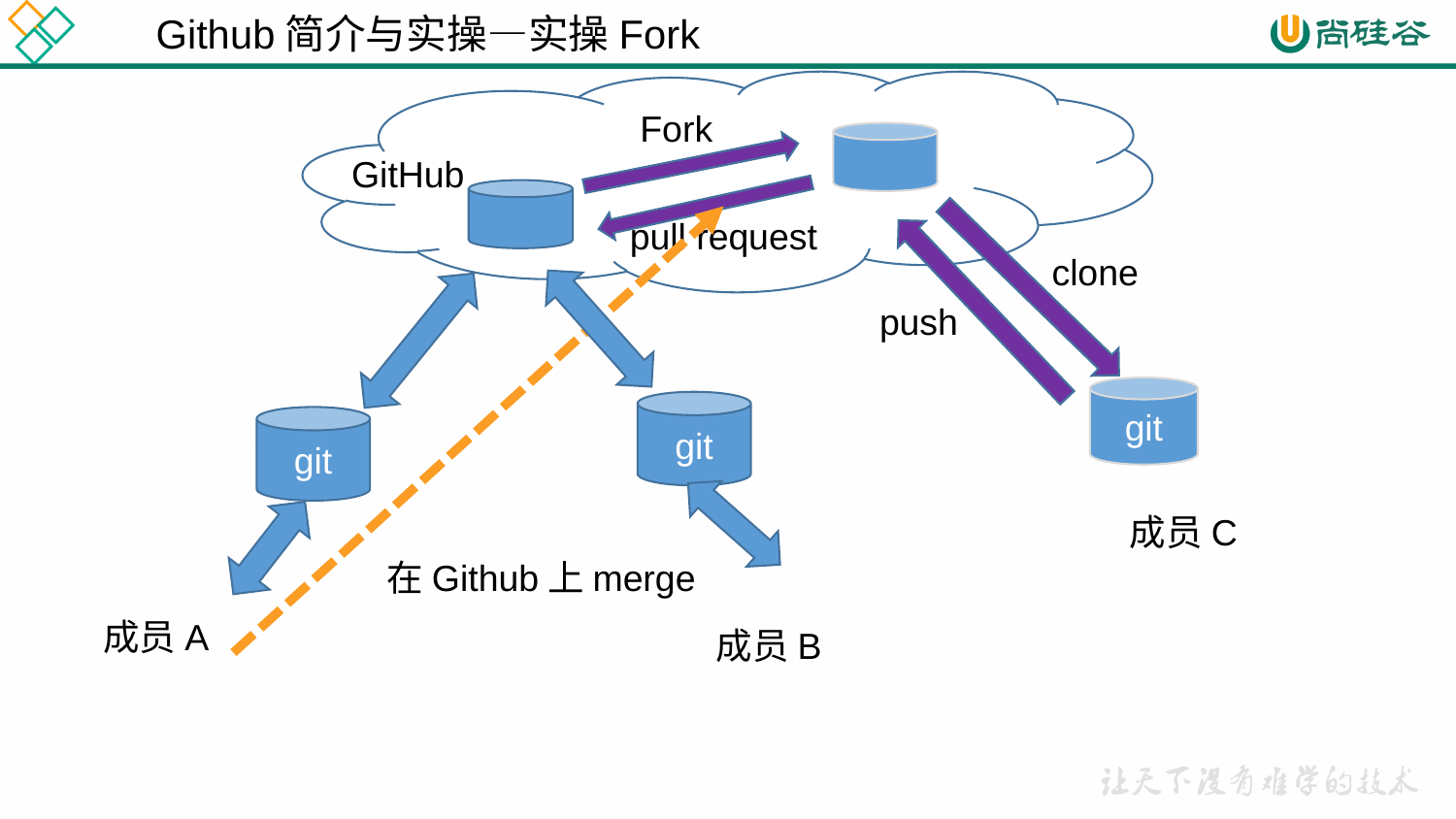

Github简介与实操—实操Fork
GitHub
Fork

GitHub

pull request
clone

push

git
git
git

成员C

在Github上merge
成员A
成员B